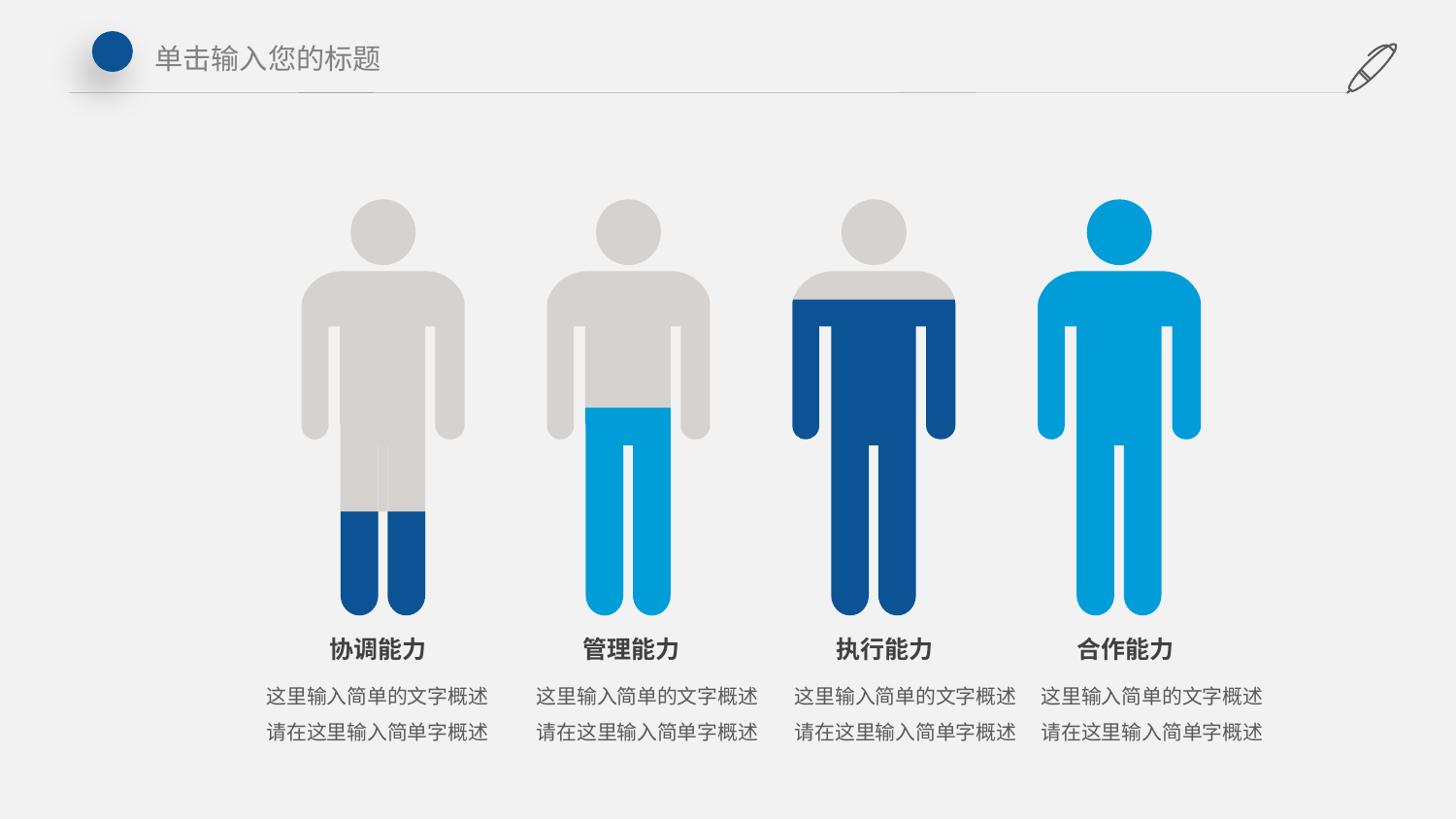

协调能力
管理能力
执行能力
合作能力
这里输入简单的文字概述请在这里输入简单字概述
这里输入简单的文字概述请在这里输入简单字概述
这里输入简单的文字概述请在这里输入简单字概述
这里输入简单的文字概述
请在这里输入简单字概述